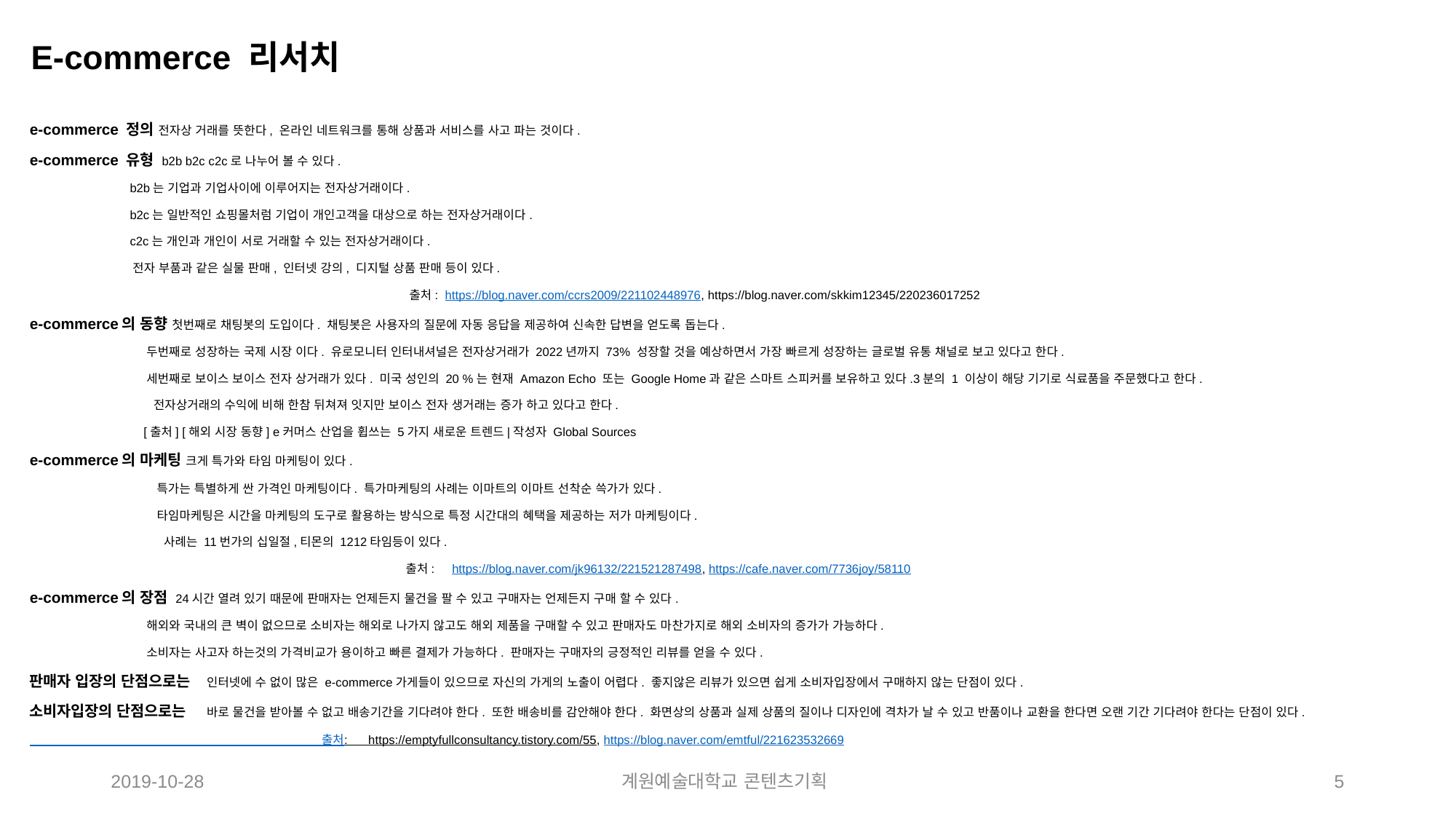

E-commerce 리서치
e-commerce 정의 전자상 거래를 뜻한다, 온라인 네트워크를 통해 상품과 서비스를 사고 파는 것이다.
e-commerce 유형 b2b b2c c2c로 나누어 볼 수 있다.
                             b2b는 기업과 기업사이에 이루어지는 전자상거래이다.
                             b2c는 일반적인 쇼핑몰처럼 기업이 개인고객을 대상으로 하는 전자상거래이다.
                             c2c는 개인과 개인이 서로 거래할 수 있는 전자상거래이다.
                             전자 부품과 같은 실물 판매, 인터넷 강의, 디지털 상품 판매 등이 있다.
                                                                                                             출처:  https://blog.naver.com/ccrs2009/221102448976, https://blog.naver.com/skkim12345/220236017252
e-commerce의 동향 첫번째로 채팅봇의 도입이다. 채팅봇은 사용자의 질문에 자동 응답을 제공하여 신속한 답변을 얻도록 돕는다.
                                 두번째로 성장하는 국제 시장 이다. 유로모니터 인터내셔널은 전자상거래가 2022년까지 73% 성장할 것을 예상하면서 가장 빠르게 성장하는 글로벌 유통 채널로 보고 있다고 한다.
                                 세번째로 보이스 보이스 전자 상거래가 있다. 미국 성인의 20 %는 현재 Amazon Echo 또는 Google Home과 같은 스마트 스피커를 보유하고 있다.3분의 1 이상이 해당 기기로 식료품을 주문했다고 한다.
                                   전자상거래의 수익에 비해 한참 뒤쳐져 잇지만 보이스 전자 생거래는 증가 하고 있다고 한다.
                                 [출처] [해외 시장 동향] e커머스 산업을 휩쓰는 5가지 새로운 트렌드|작성자 Global Sources
e-commerce의 마케팅 크게 특가와 타임 마케팅이 있다.
                                    특가는 특별하게 싼 가격인 마케팅이다. 특가마케팅의 사례는 이마트의 이마트 선착순 쓱가가 있다.
                                    타임마케팅은 시간을 마케팅의 도구로 활용하는 방식으로 특정 시간대의 혜택을 제공하는 저가 마케팅이다.
                                      사례는 11번가의 십일절,티몬의 1212타임등이 있다.
                                                                                                            출처:     https://blog.naver.com/jk96132/221521287498, https://cafe.naver.com/7736joy/58110
e-commerce의 장점 24시간 열려 있기 때문에 판매자는 언제든지 물건을 팔 수 있고 구매자는 언제든지 구매 할 수 있다.
                                 해외와 국내의 큰 벽이 없으므로 소비자는 해외로 나가지 않고도 해외 제품을 구매할 수 있고 판매자도 마찬가지로 해외 소비자의 증가가 가능하다.
                                 소비자는 사고자 하는것의 가격비교가 용이하고 빠른 결제가 가능하다. 판매자는 구매자의 긍정적인 리뷰를 얻을 수 있다.
판매자 입장의 단점으로는    인터넷에 수 없이 많은 e-commerce가게들이 있으므로 자신의 가게의 노출이 어렵다. 좋지않은 리뷰가 있으면 쉽게 소비자입장에서 구매하지 않는 단점이 있다.
소비자입장의 단점으로는     바로 물건을 받아볼 수 없고 배송기간을 기다려야 한다. 또한 배송비를 감안해야 한다. 화면상의 상품과 실제 상품의 질이나 디자인에 격차가 날 수 있고 반품이나 교환을 한다면 오랜 기간 기다려야 한다는 단점이 있다.
                                                                                                           출처:      https://emptyfullconsultancy.tistory.com/55, https://blog.naver.com/emtful/221623532669
2019-10-28
계원예술대학교 콘텐츠기획
5